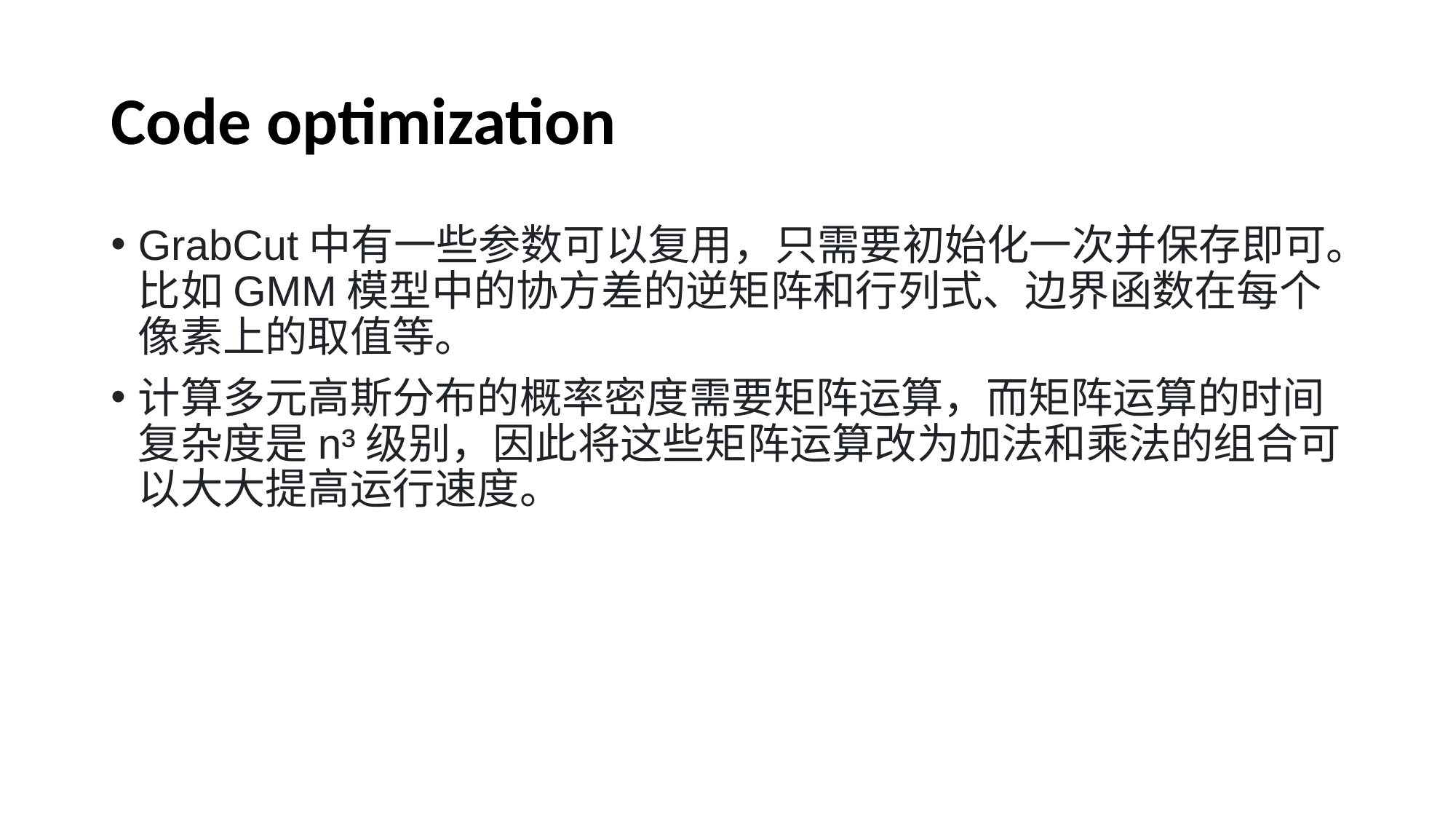

# Code optimization
GrabCut中有一些参数可以复用，只需要初始化一次并保存即可。比如GMM模型中的协方差的逆矩阵和行列式、边界函数在每个像素上的取值等。
计算多元高斯分布的概率密度需要矩阵运算，而矩阵运算的时间复杂度是n³级别，因此将这些矩阵运算改为加法和乘法的组合可以大大提高运行速度。